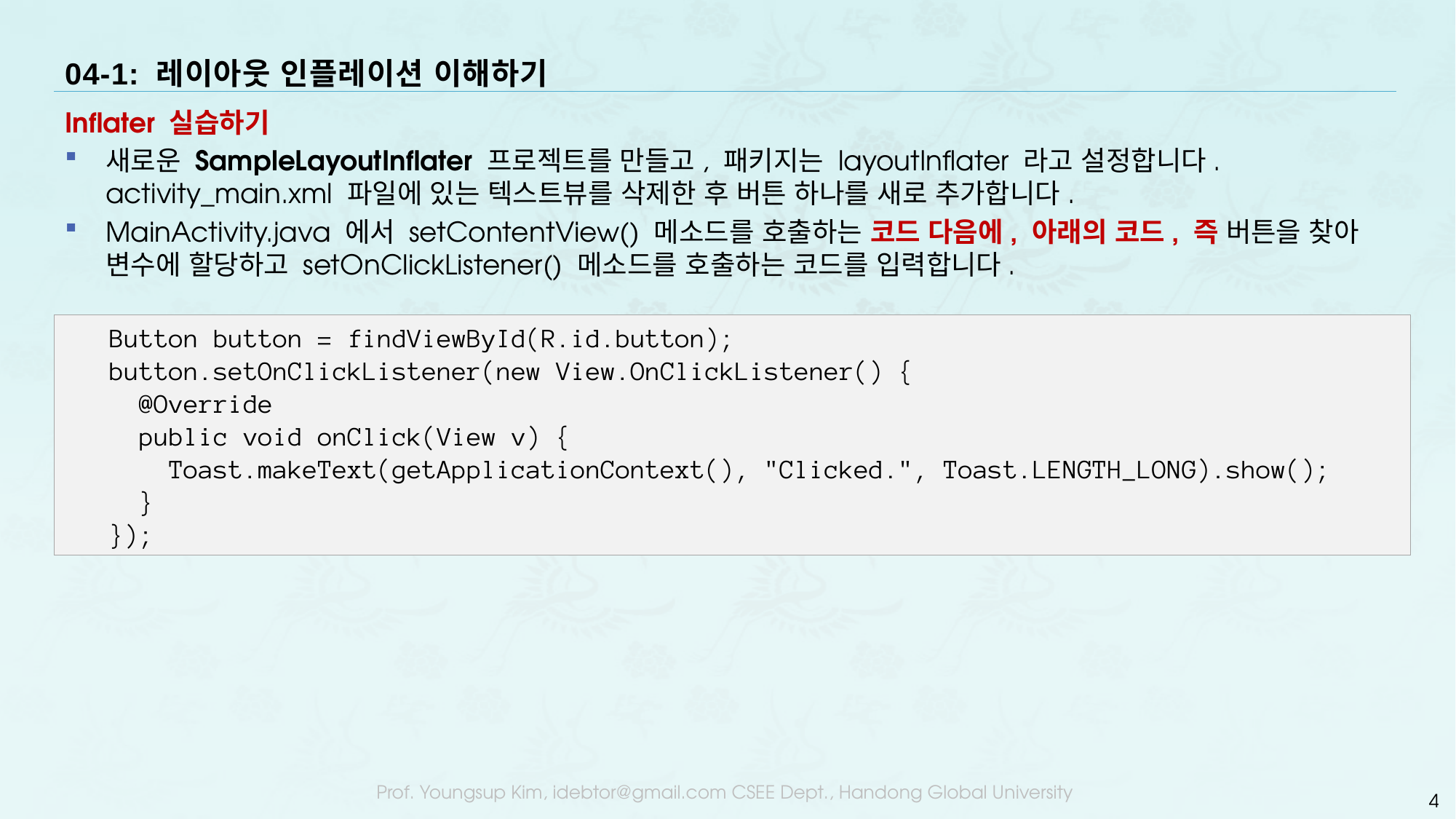

# 04-1: 레이아웃 인플레이션 이해하기
Inflater 실습하기
새로운 SampleLayoutInflater 프로젝트를 만들고, 패키지는 layoutInflater 라고 설정합니다.
activity_main.xml 파일에 있는 텍스트뷰를 삭제한 후 버튼 하나를 새로 추가합니다.
MainActivity.java 에서 setContentView() 메소드를 호출하는 코드 다음에, 아래의 코드, 즉 버튼을 찾아 변수에 할당하고 setOnClickListener() 메소드를 호출하는 코드를 입력합니다.

   Button button = findViewById(R.id.button);
   button.setOnClickListener(new View.OnClickListener() {
     @Override
     public void onClick(View v) {
       Toast.makeText(getApplicationContext(), "Clicked.", Toast.LENGTH_LONG).show();
     }
   });
4